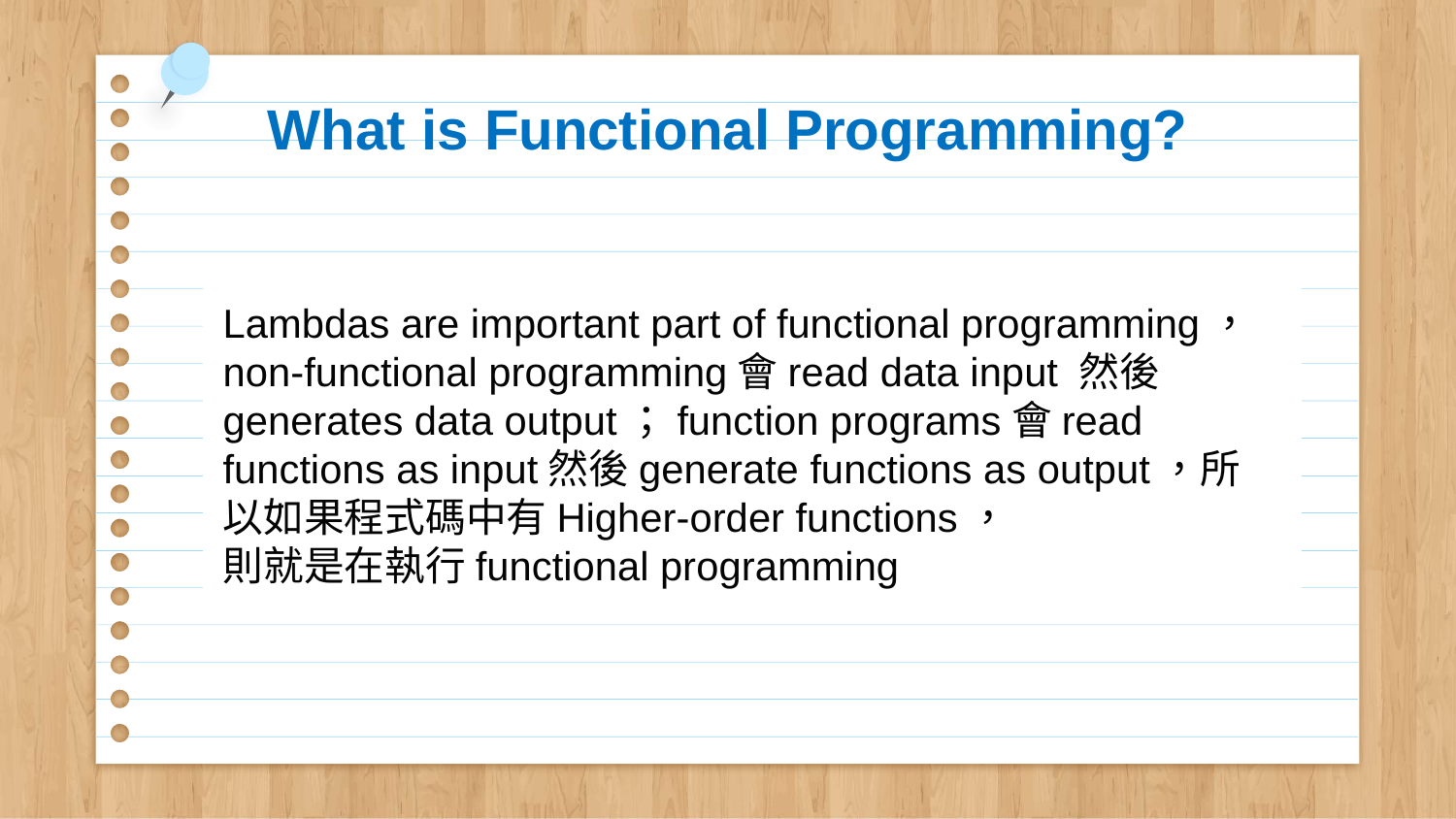

# What is Functional Programming?
Lambdas are important part of functional programming，
non-functional programming會read data input 然後generates data output；function programs會read functions as input然後generate functions as output，所以如果程式碼中有Higher-order functions，
則就是在執行functional programming